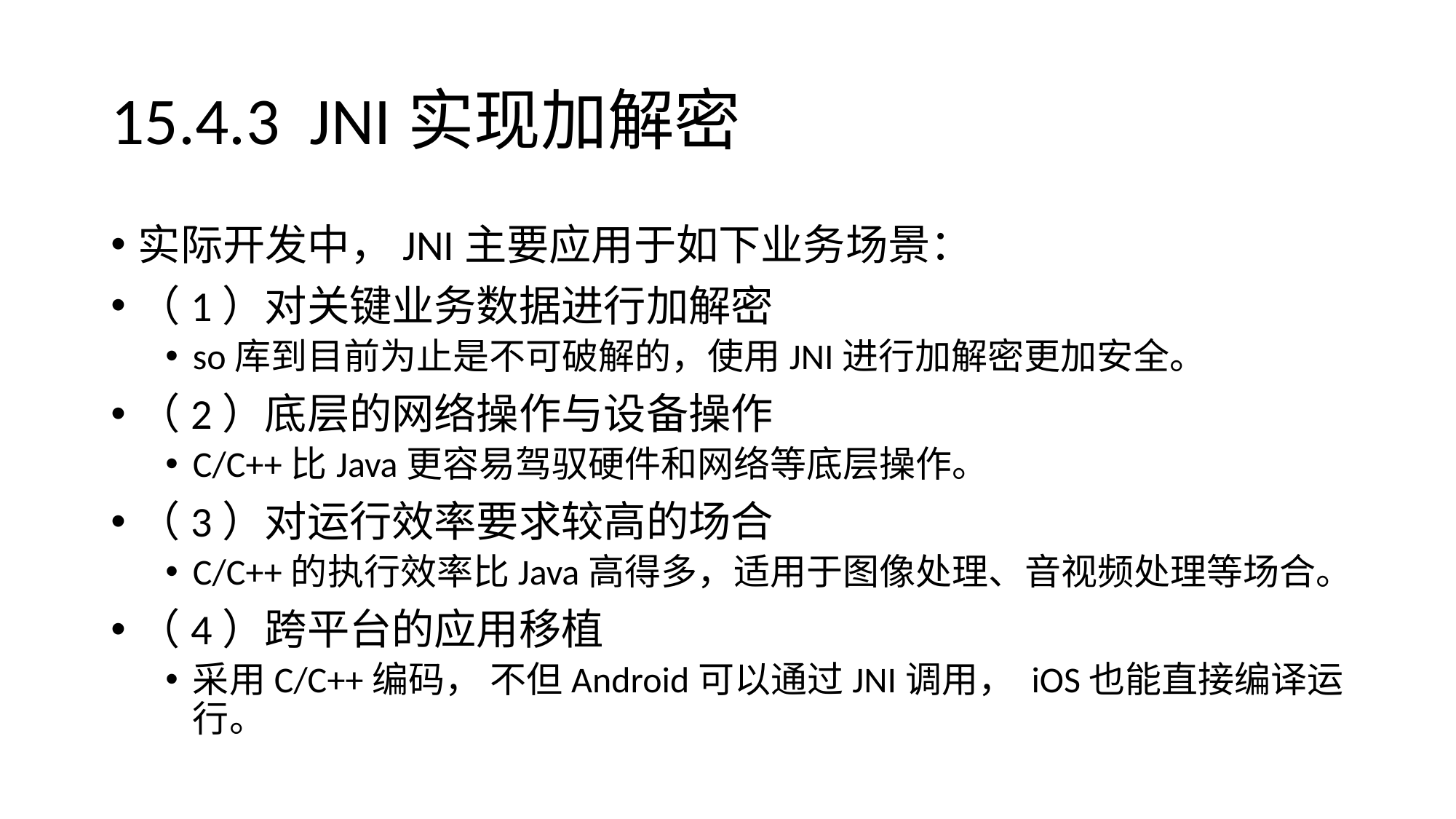

# 15.4.3  JNI实现加解密
实际开发中，JNI主要应用于如下业务场景：
（1）对关键业务数据进行加解密
so库到目前为止是不可破解的，使用JNI进行加解密更加安全。
（2）底层的网络操作与设备操作
C/C++比Java更容易驾驭硬件和网络等底层操作。
（3）对运行效率要求较高的场合
C/C++的执行效率比Java高得多，适用于图像处理、音视频处理等场合。
（4）跨平台的应用移植
采用C/C++编码， 不但Android可以通过JNI调用， iOS也能直接编译运行。